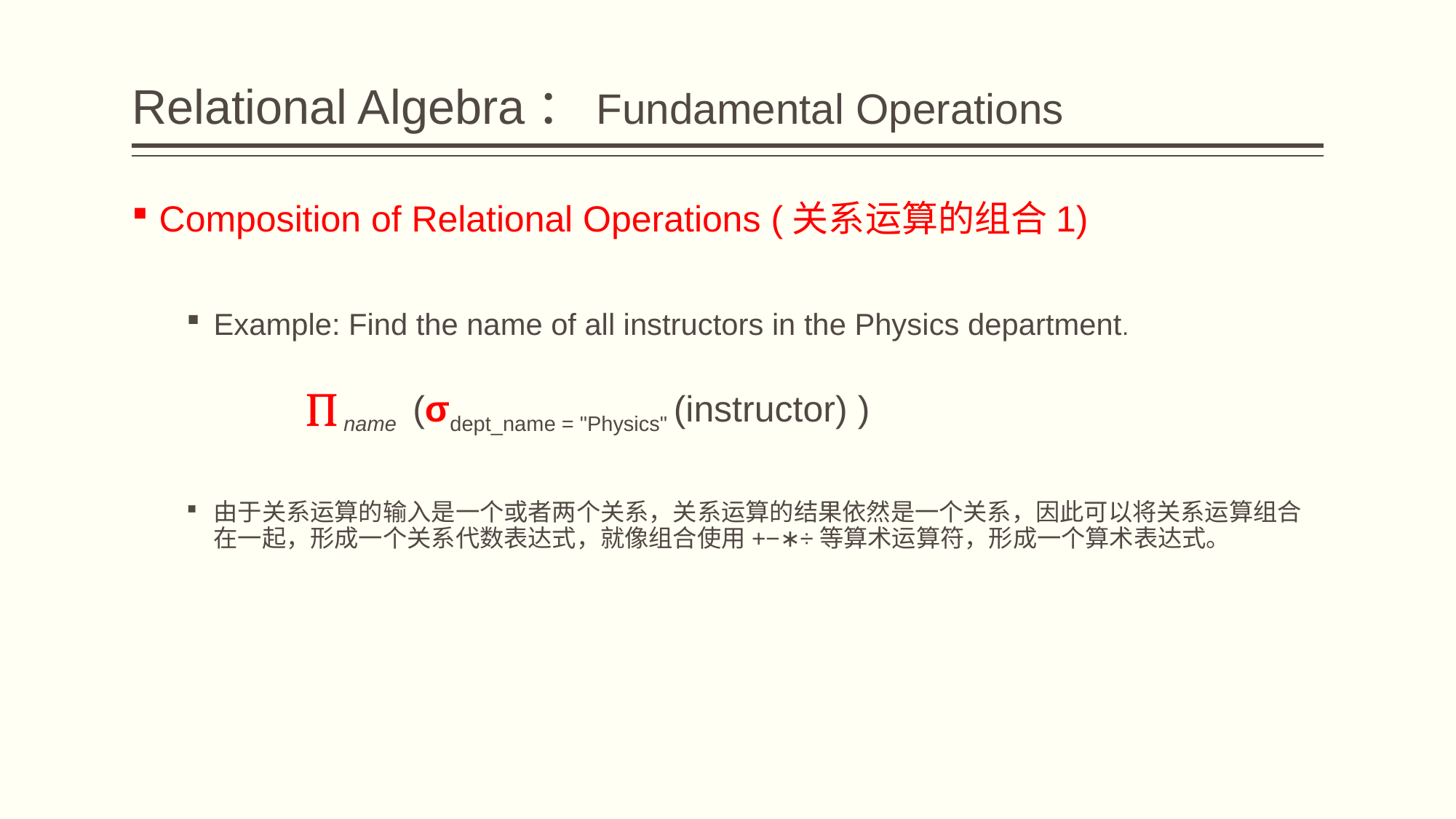

# Relational Algebra：Fundamental Operations
Composition of Relational Operations (关系运算的组合1)

Example: Find the name of all instructors in the Physics department.

         	 ∏ name  (σdept_name = "Physics" (instructor) )

由于关系运算的输入是一个或者两个关系，关系运算的结果依然是一个关系，因此可以将关系运算组合在一起，形成一个关系代数表达式，就像组合使用+−∗÷等算术运算符，形成一个算术表达式。